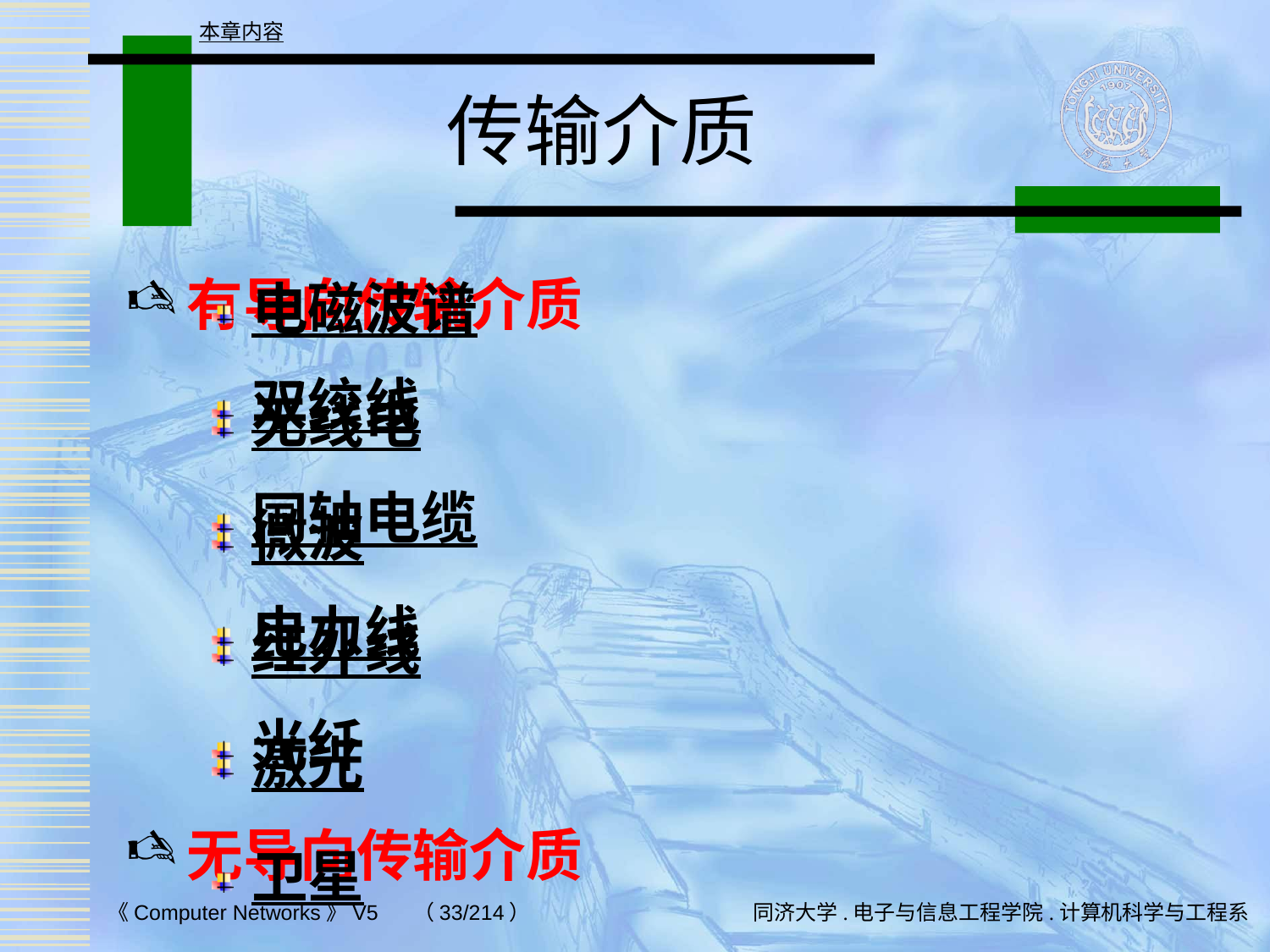

本章内容
# 传输介质
有导向传输介质
双绞线
同轴电缆
电力线
光纤
无导向传输介质
电磁波谱
无线电
微波
红外线
激光
卫星